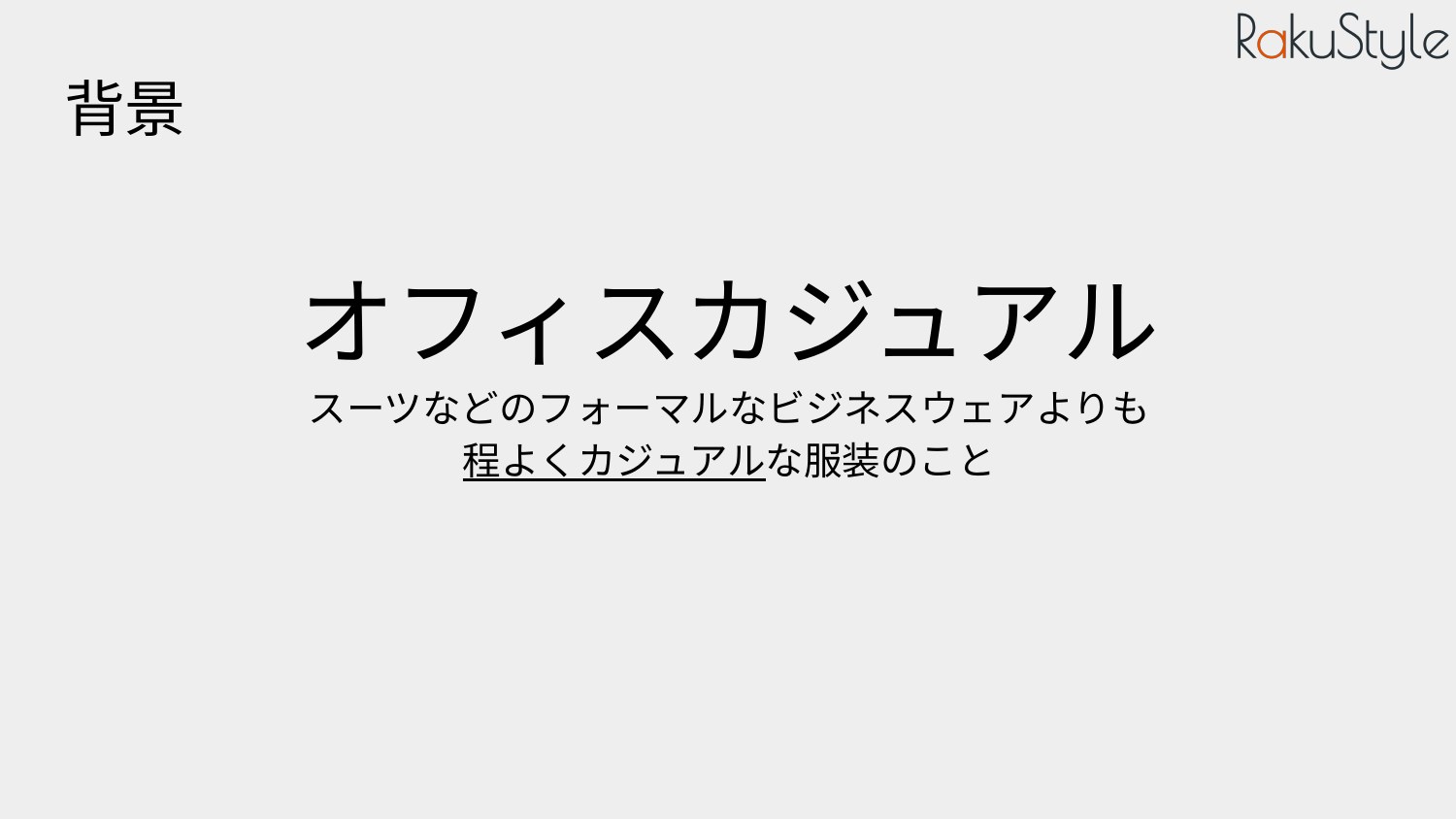

# 背景

オフィスカジュアル
スーツなどのフォーマルなビジネスウェアよりも
程よくカジュアルな服装のこと